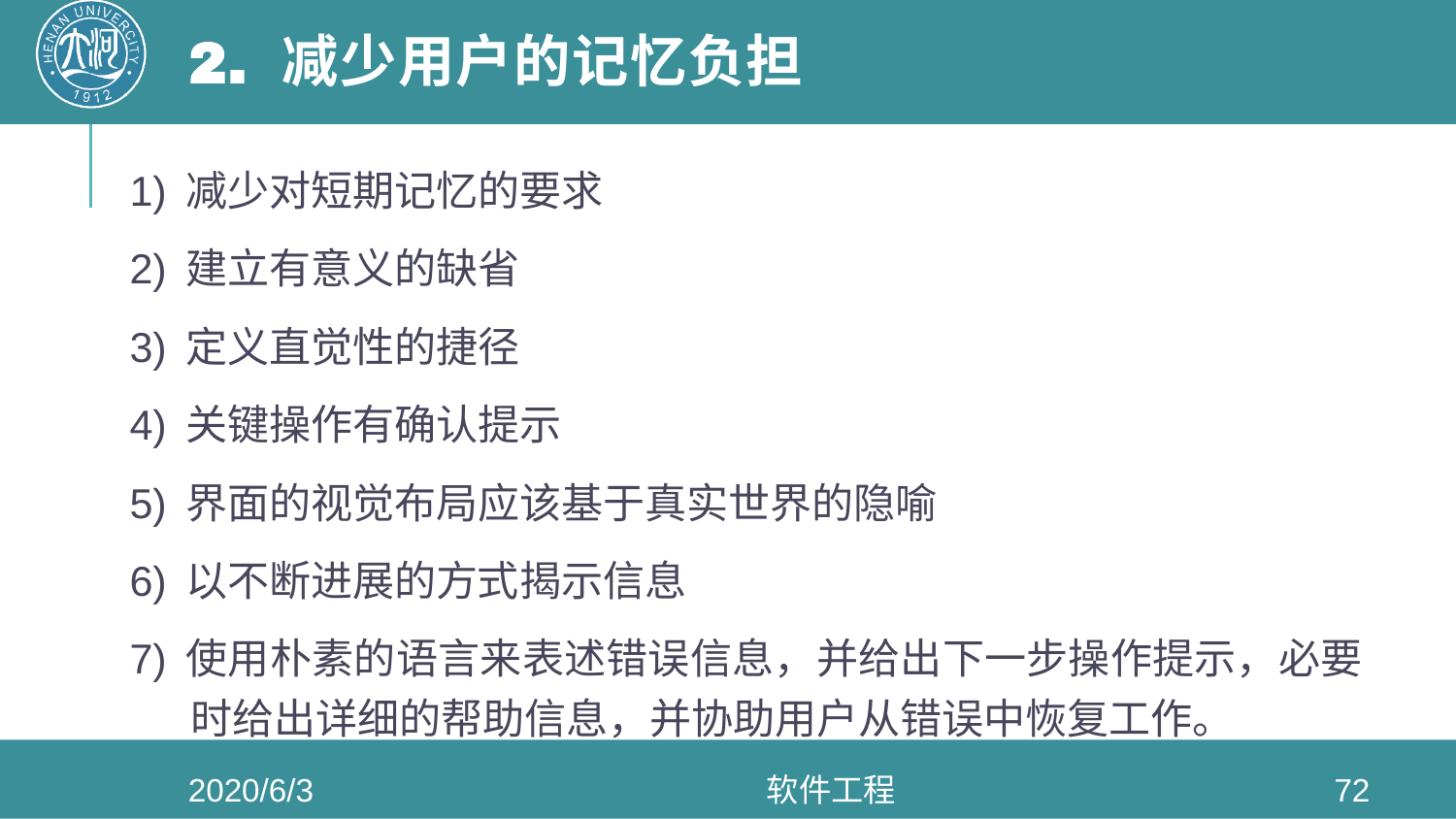

# 2. 减少用户的记忆负担
1) 减少对短期记忆的要求
2) 建立有意义的缺省
3) 定义直觉性的捷径
4) 关键操作有确认提示
5) 界面的视觉布局应该基于真实世界的隐喻
6) 以不断进展的方式揭示信息
7) 使用朴素的语言来表述错误信息，并给出下一步操作提示，必要时给出详细的帮助信息，并协助用户从错误中恢复工作。
2020/6/3
软件工程
72